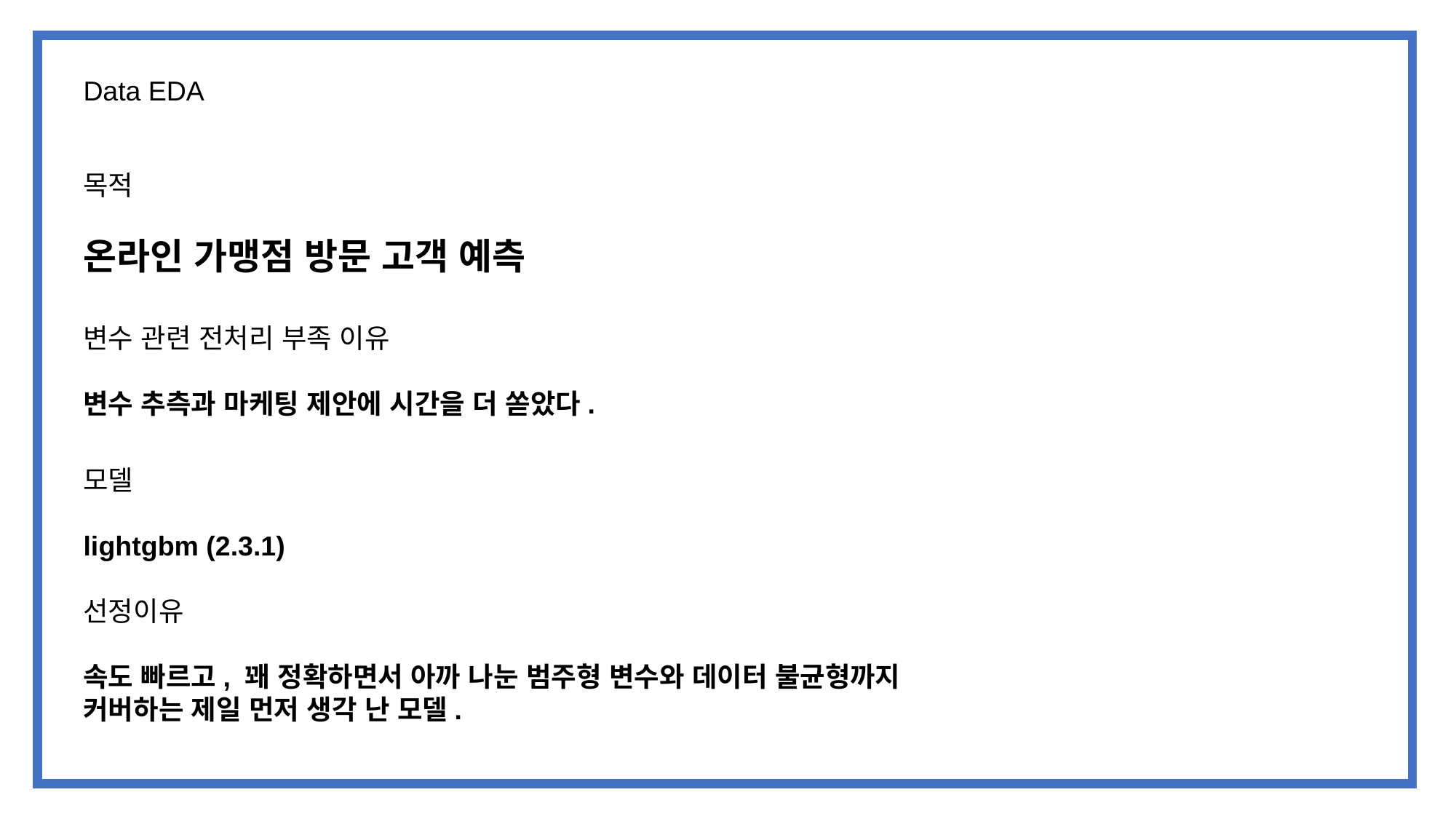

Data EDA
목적

온라인 가맹점 방문 고객 예측

변수 관련 전처리 부족 이유

변수 추측과 마케팅 제안에 시간을 더 쏟았다.

모델

lightgbm (2.3.1)

선정이유

속도 빠르고, 꽤 정확하면서 아까 나눈 범주형 변수와 데이터 불균형까지 커버하는 제일 먼저 생각 난 모델.